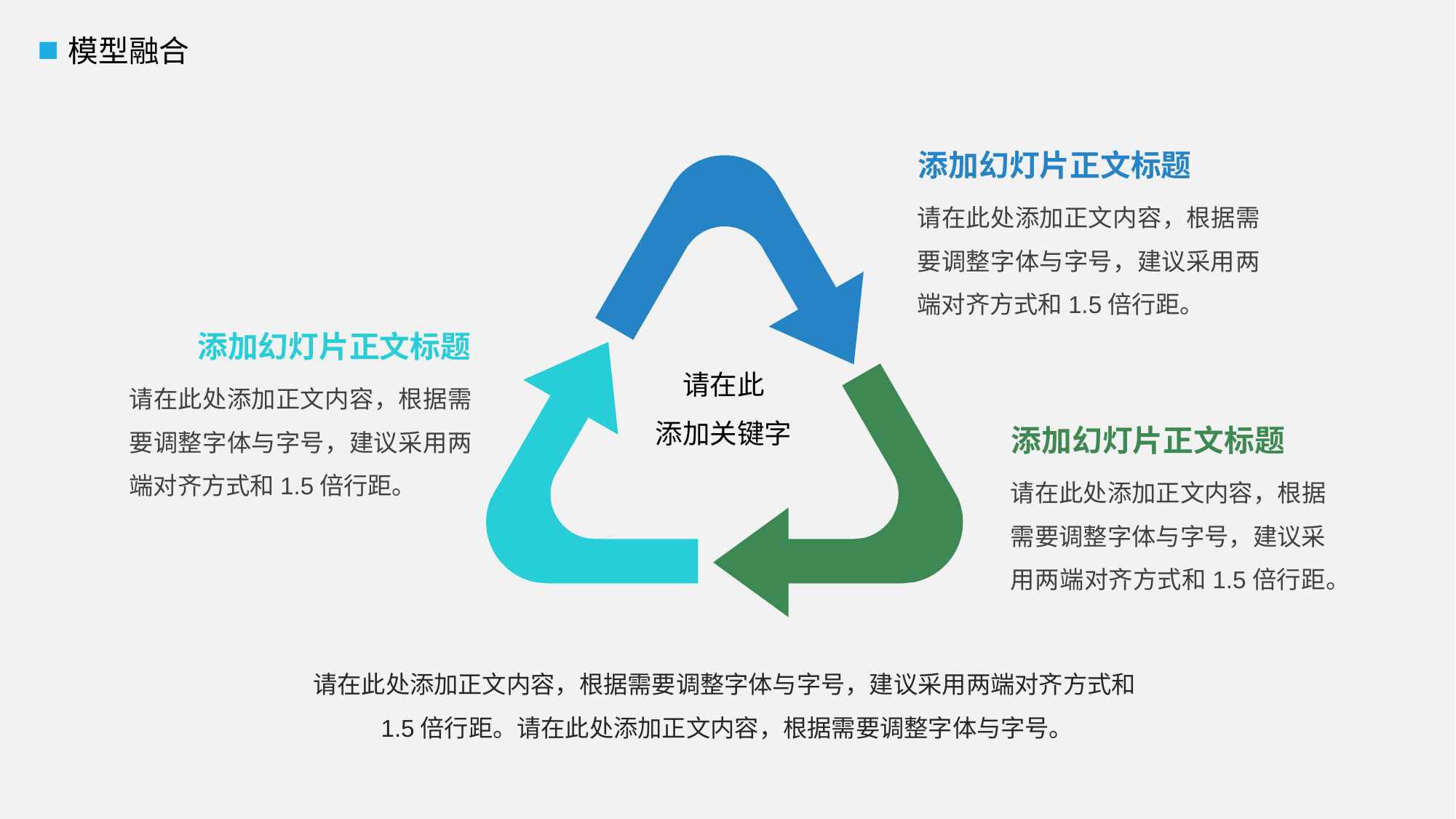

模型融合

添加幻灯片正文标题

请在此处添加正文内容，根据需要调整字体与字号，建议采用两端对齐方式和1.5倍行距。
添加幻灯片正文标题
请在此
添加关键字

请在此处添加正文内容，根据需要调整字体与字号，建议采用两端对齐方式和1.5倍行距。

添加幻灯片正文标题
请在此处添加正文内容，根据需要调整字体与字号，建议采用两端对齐方式和1.5倍行距。
请在此处添加正文内容，根据需要调整字体与字号，建议采用两端对齐方式和1.5倍行距。请在此处添加正文内容，根据需要调整字体与字号。